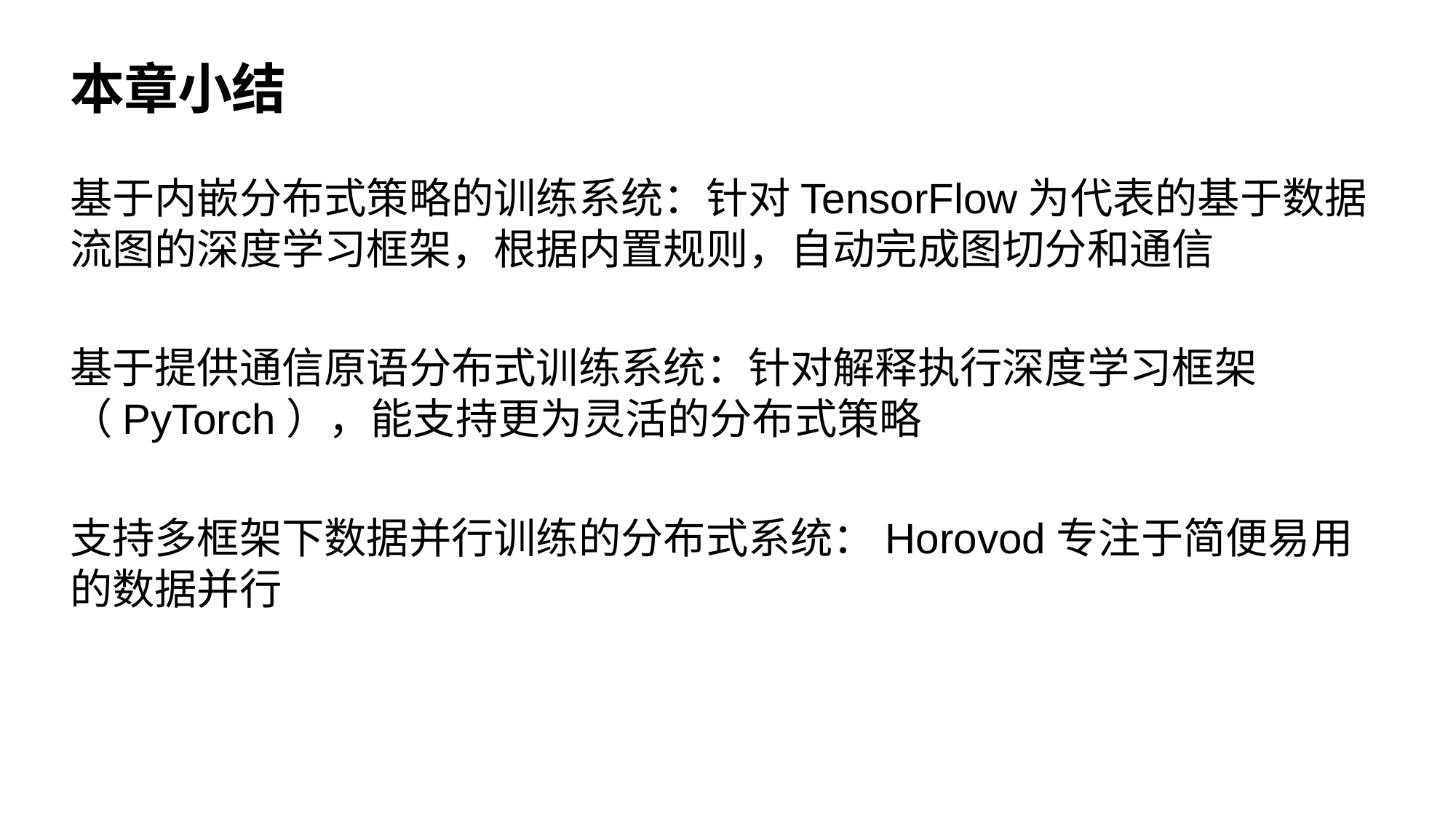

# 本章小结
基于内嵌分布式策略的训练系统：针对TensorFlow为代表的基于数据流图的深度学习框架，根据内置规则，自动完成图切分和通信

基于提供通信原语分布式训练系统：针对解释执行深度学习框架（PyTorch），能支持更为灵活的分布式策略

支持多框架下数据并行训练的分布式系统：Horovod专注于简便易用的数据并行